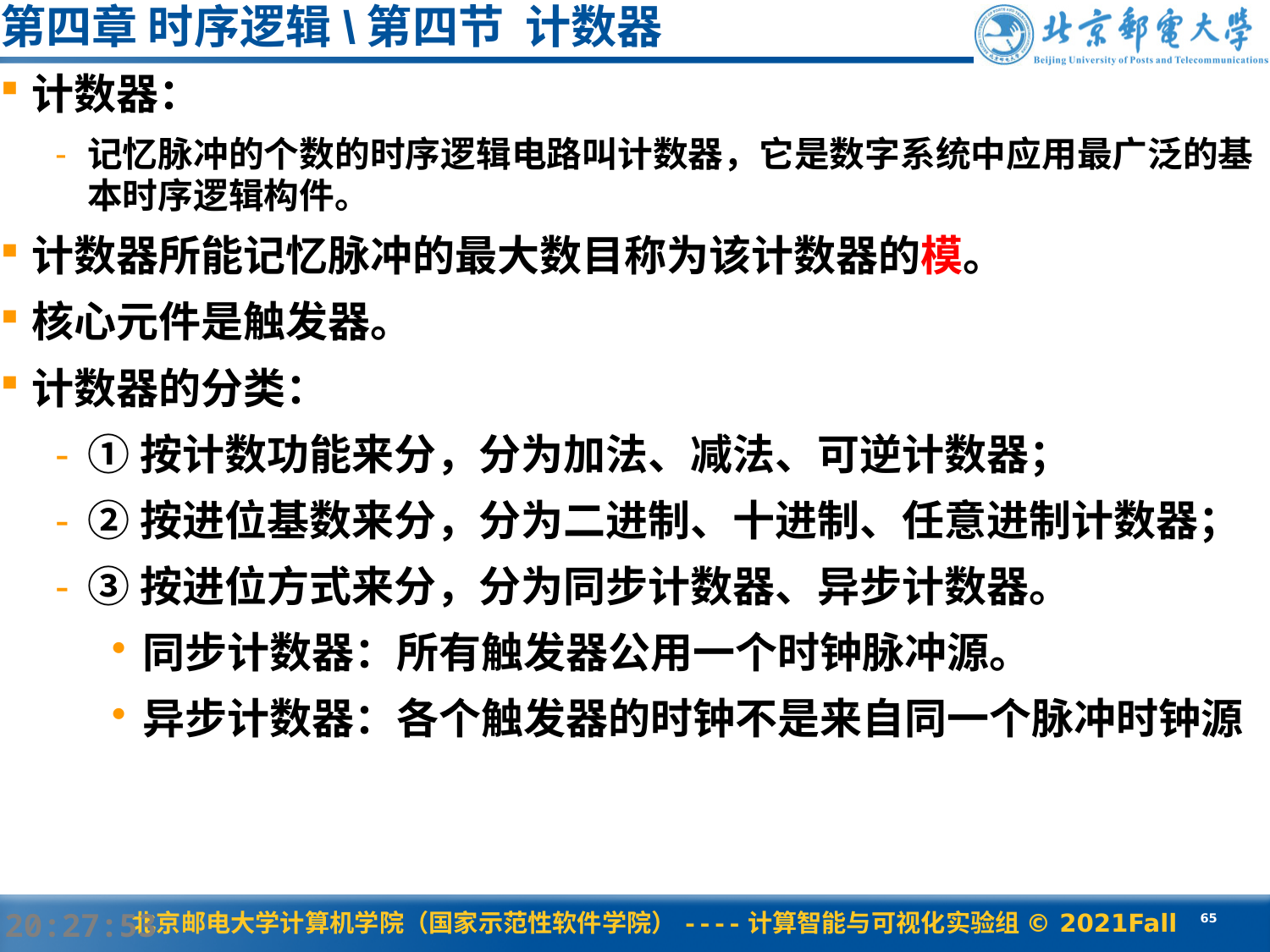

第四章 时序逻辑\第四节  计数器
计数器：
记忆脉冲的个数的时序逻辑电路叫计数器，它是数字系统中应用最广泛的基本时序逻辑构件。
计数器所能记忆脉冲的最大数目称为该计数器的模。
核心元件是触发器。
计数器的分类：
①按计数功能来分，分为加法、减法、可逆计数器；
②按进位基数来分，分为二进制、十进制、任意进制计数器；
③按进位方式来分，分为同步计数器、异步计数器。
同步计数器：所有触发器公用一个时钟脉冲源。
异步计数器：各个触发器的时钟不是来自同一个脉冲时钟源